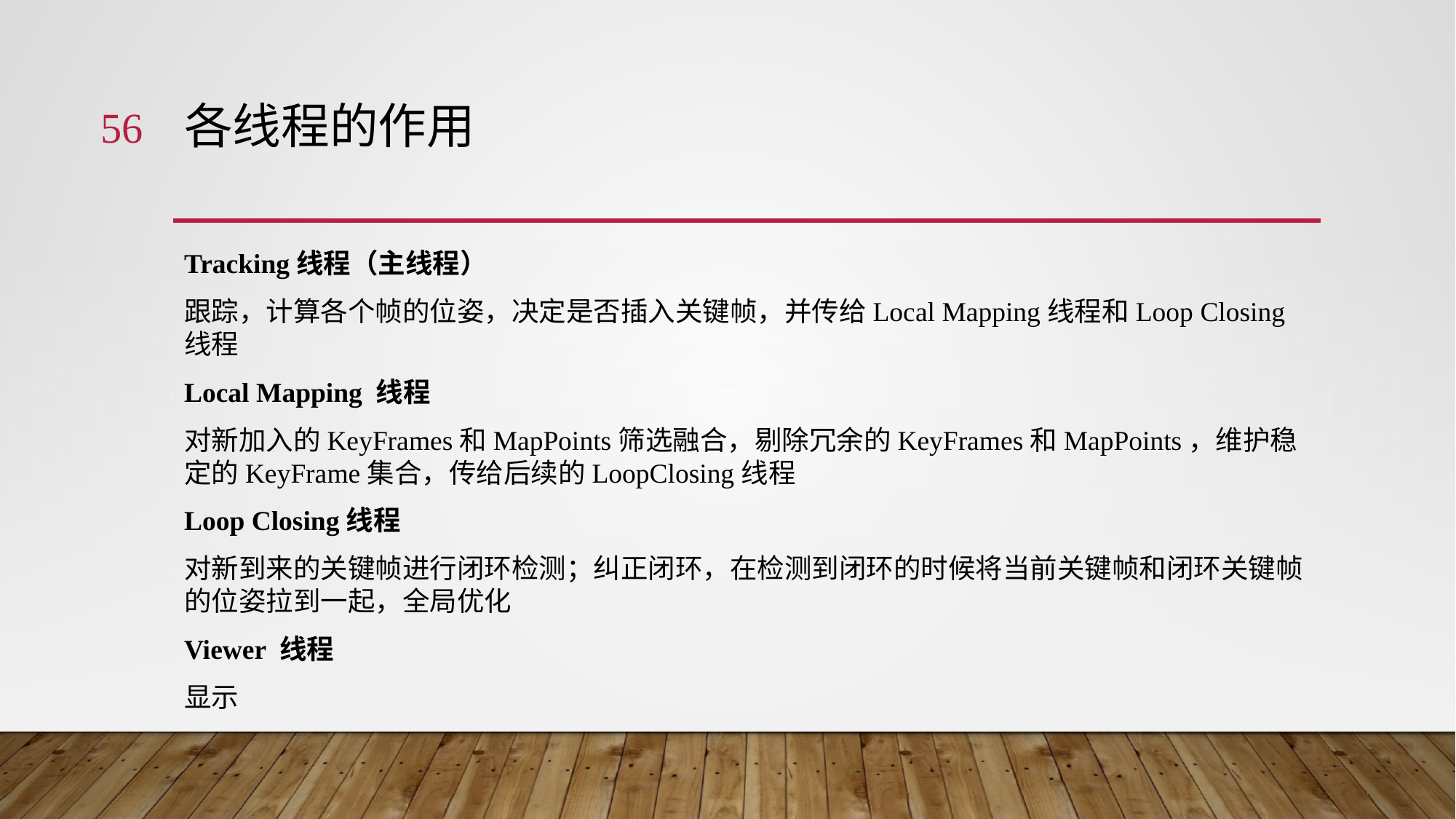

56
# 各线程的作用
Tracking线程（主线程）
跟踪，计算各个帧的位姿，决定是否插入关键帧，并传给Local Mapping线程和Loop Closing线程
Local Mapping 线程
对新加入的KeyFrames和MapPoints筛选融合，剔除冗余的KeyFrames和MapPoints，维护稳定的KeyFrame集合，传给后续的LoopClosing线程
Loop Closing线程
对新到来的关键帧进行闭环检测；纠正闭环，在检测到闭环的时候将当前关键帧和闭环关键帧的位姿拉到一起，全局优化
Viewer 线程
显示